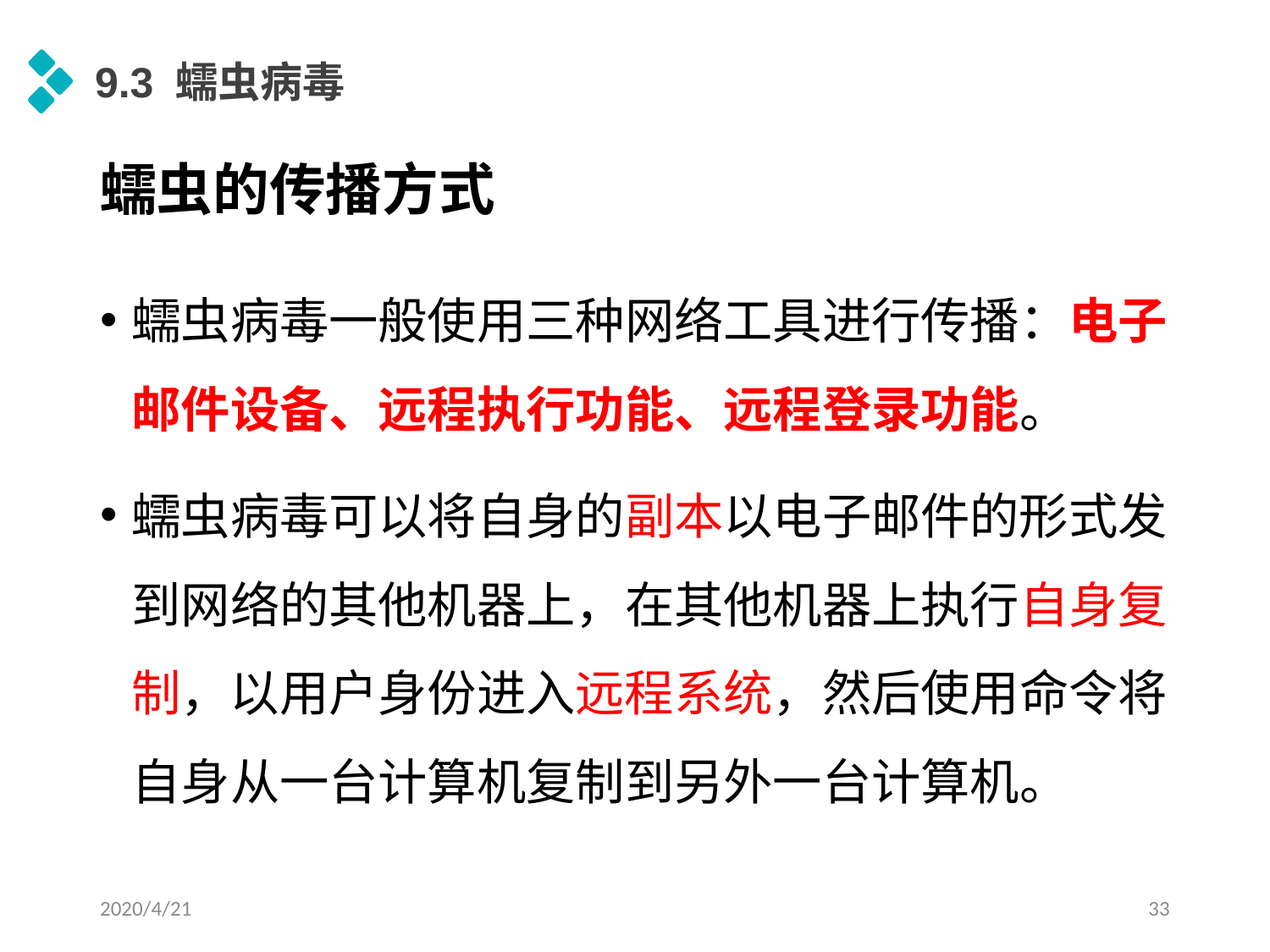

9.3 蠕虫病毒

# 蠕虫的传播方式
蠕虫病毒一般使用三种网络工具进行传播：电子邮件设备、远程执行功能、远程登录功能。
蠕虫病毒可以将自身的副本以电子邮件的形式发到网络的其他机器上，在其他机器上执行自身复制，以用户身份进入远程系统，然后使用命令将自身从一台计算机复制到另外一台计算机。
2020/4/21
33